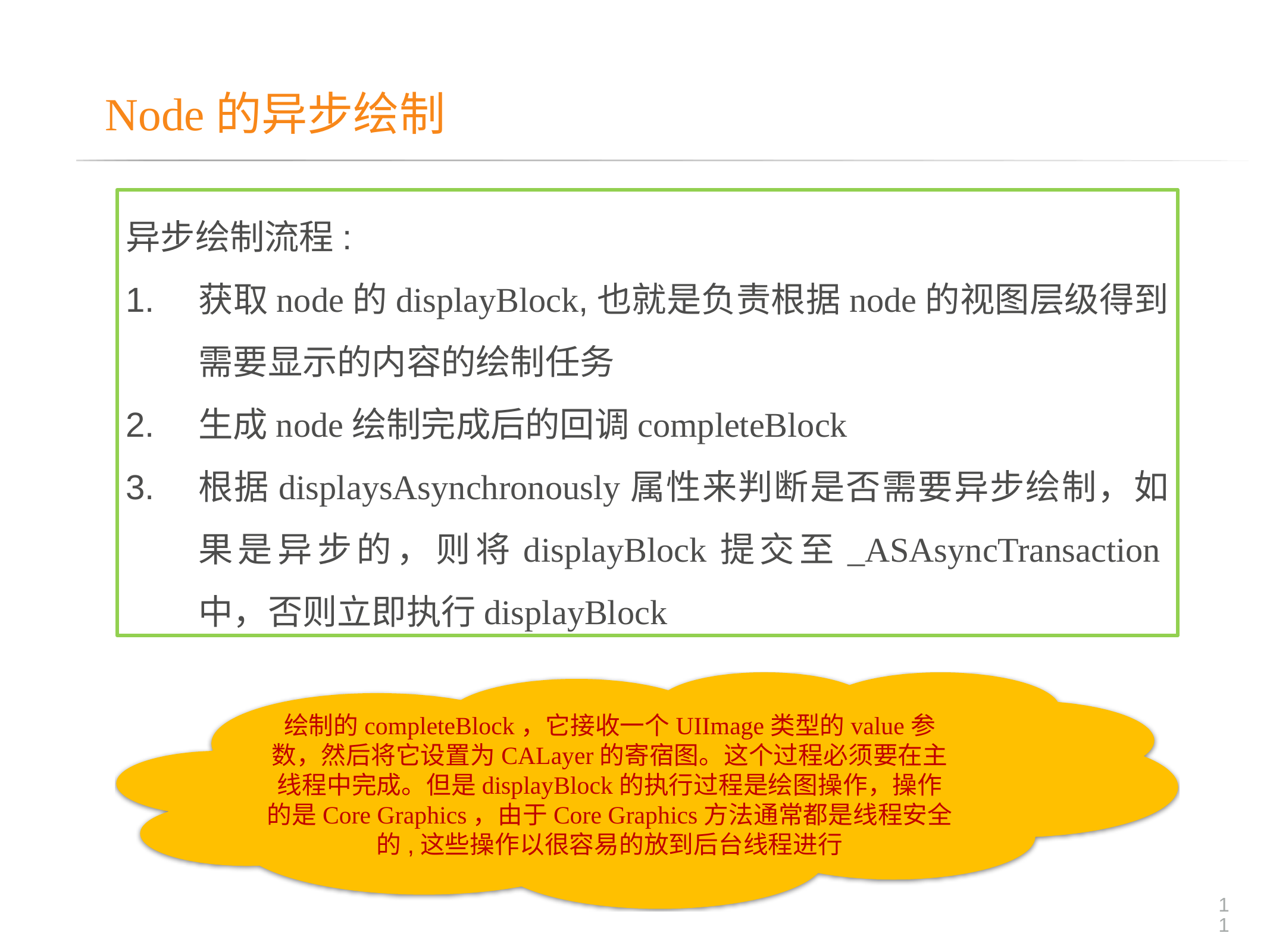

# Node的异步绘制
异步绘制流程:
获取node的displayBlock,也就是负责根据node的视图层级得到需要显示的内容的绘制任务
生成node绘制完成后的回调completeBlock
根据displaysAsynchronously属性来判断是否需要异步绘制，如果是异步的，则将displayBlock提交至_ASAsyncTransaction中，否则立即执行displayBlock
绘制的completeBlock，它接收一个UIImage类型的value参数，然后将它设置为CALayer的寄宿图。这个过程必须要在主线程中完成。但是displayBlock的执行过程是绘图操作，操作的是Core Graphics，由于Core Graphics方法通常都是线程安全的,这些操作以很容易的放到后台线程进行
11